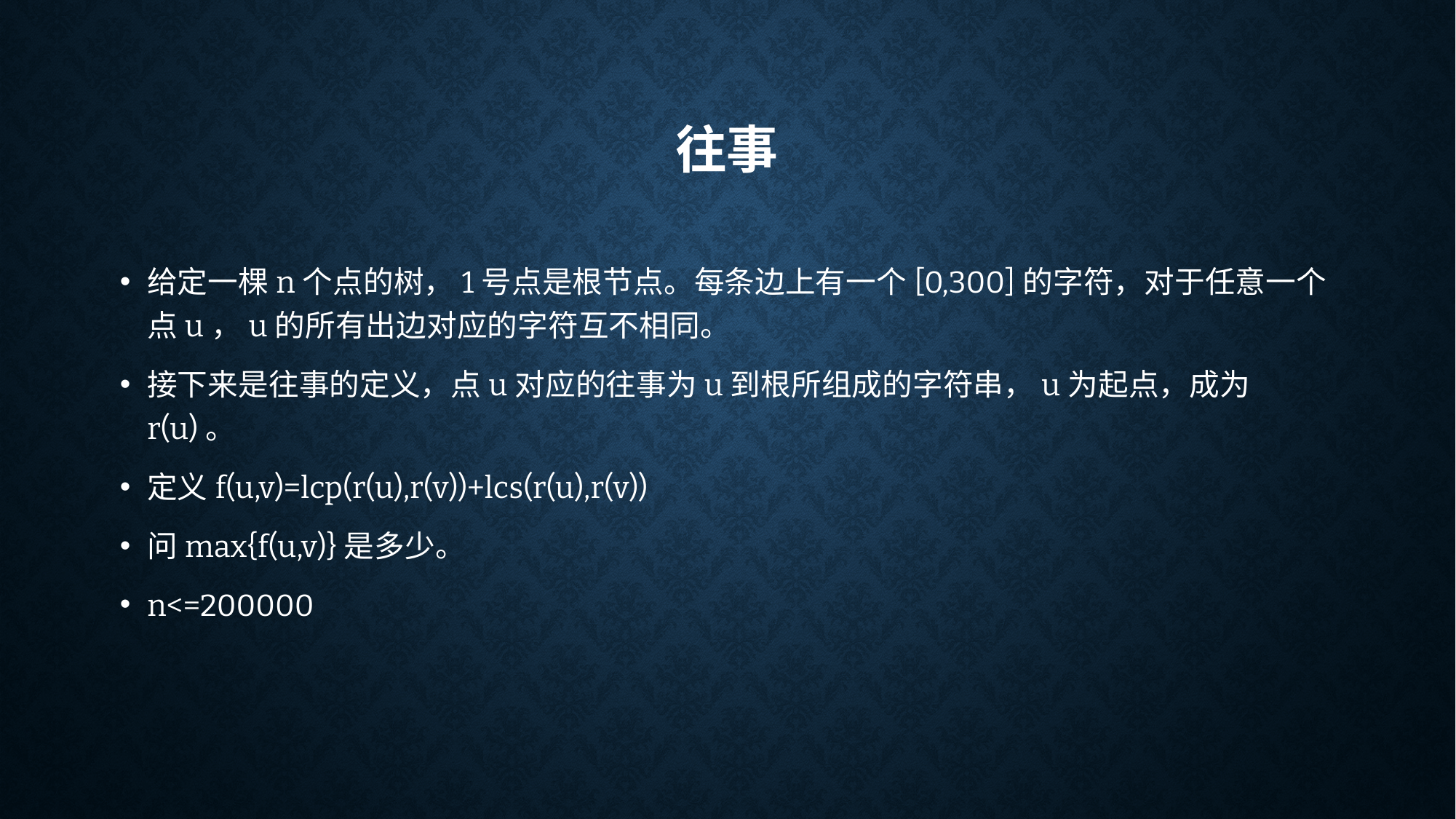

# 往事
给定一棵n个点的树，1号点是根节点。每条边上有一个[0,300]的字符，对于任意一个点u，u的所有出边对应的字符互不相同。
接下来是往事的定义，点u对应的往事为u到根所组成的字符串，u为起点，成为r(u)。
定义f(u,v)=lcp(r(u),r(v))+lcs(r(u),r(v))
问max{f(u,v)}是多少。
n<=200000